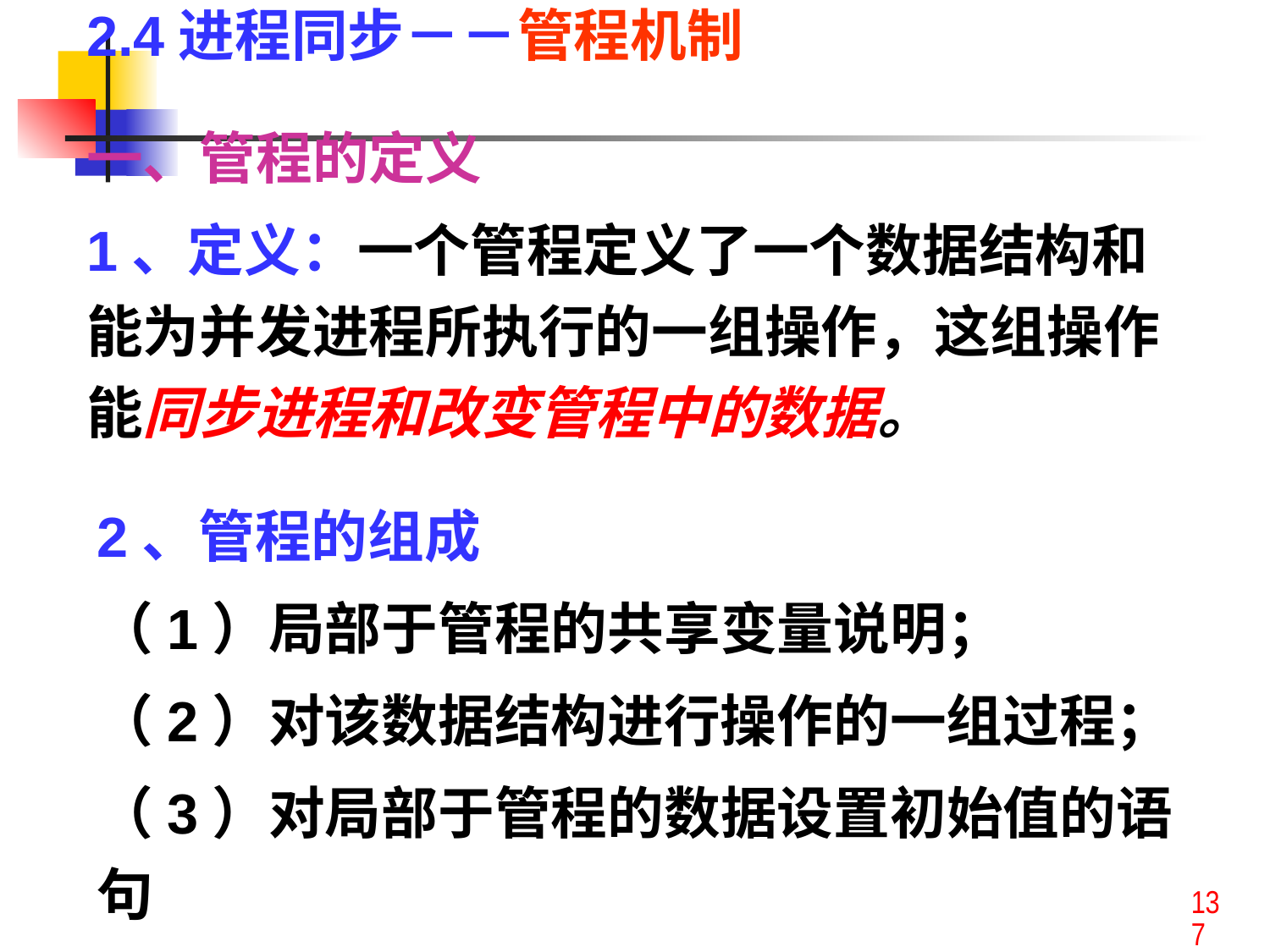

2.4进程同步－－管程机制
一、管程的定义
1、定义：一个管程定义了一个数据结构和能为并发进程所执行的一组操作，这组操作能同步进程和改变管程中的数据。

2、管程的组成
（1）局部于管程的共享变量说明；
（2）对该数据结构进行操作的一组过程；
（3）对局部于管程的数据设置初始值的语句
（4）管程的名字。
137